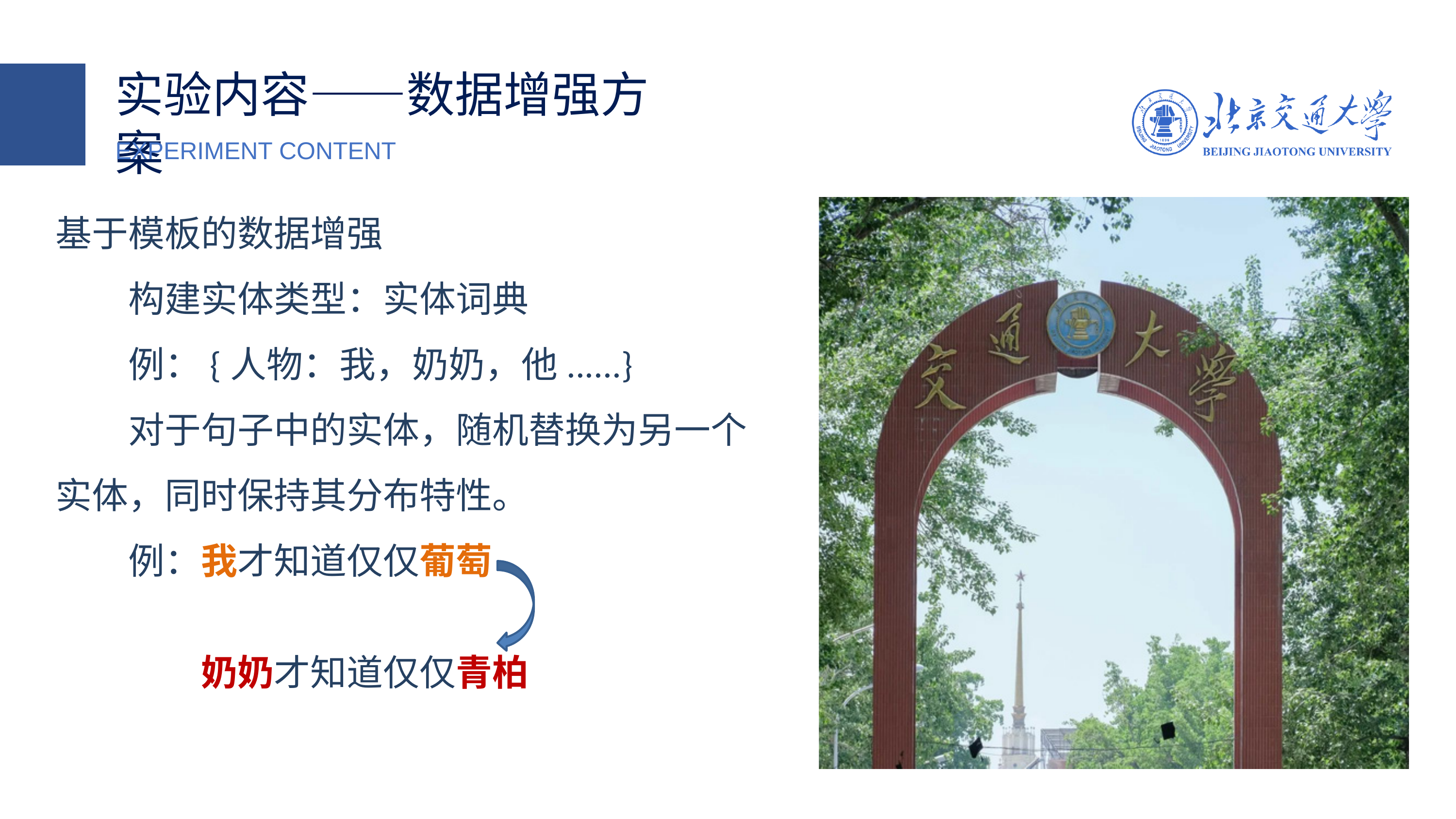

实验内容——数据增强方案
EXPERIMENT CONTENT

基于模板的数据增强
构建实体类型：实体词典
例：{人物：我，奶奶，他......}
对于句子中的实体，随机替换为另一个实体，同时保持其分布特性。
例：我才知道仅仅葡萄

奶奶才知道仅仅青柏